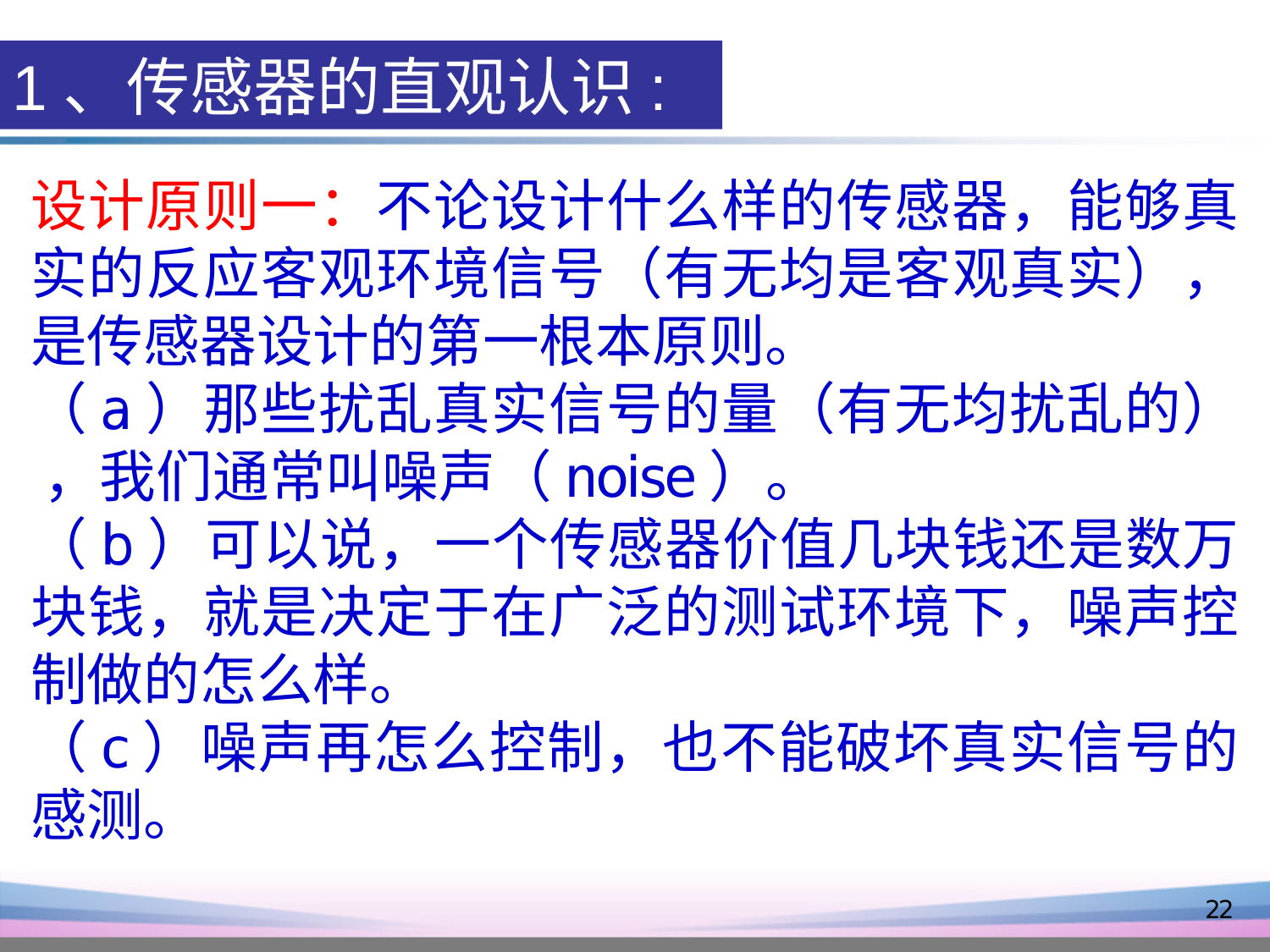

1、传感器的直观认识:
设计原则一：不论设计什么样的传感器，能够真实的反应客观环境信号（有无均是客观真实），是传感器设计的第一根本原则。
（a）那些扰乱真实信号的量（有无均扰乱的） ，我们通常叫噪声（noise）。
（b）可以说，一个传感器价值几块钱还是数万块钱，就是决定于在广泛的测试环境下，噪声控制做的怎么样。
（c）噪声再怎么控制，也不能破坏真实信号的感测。
22